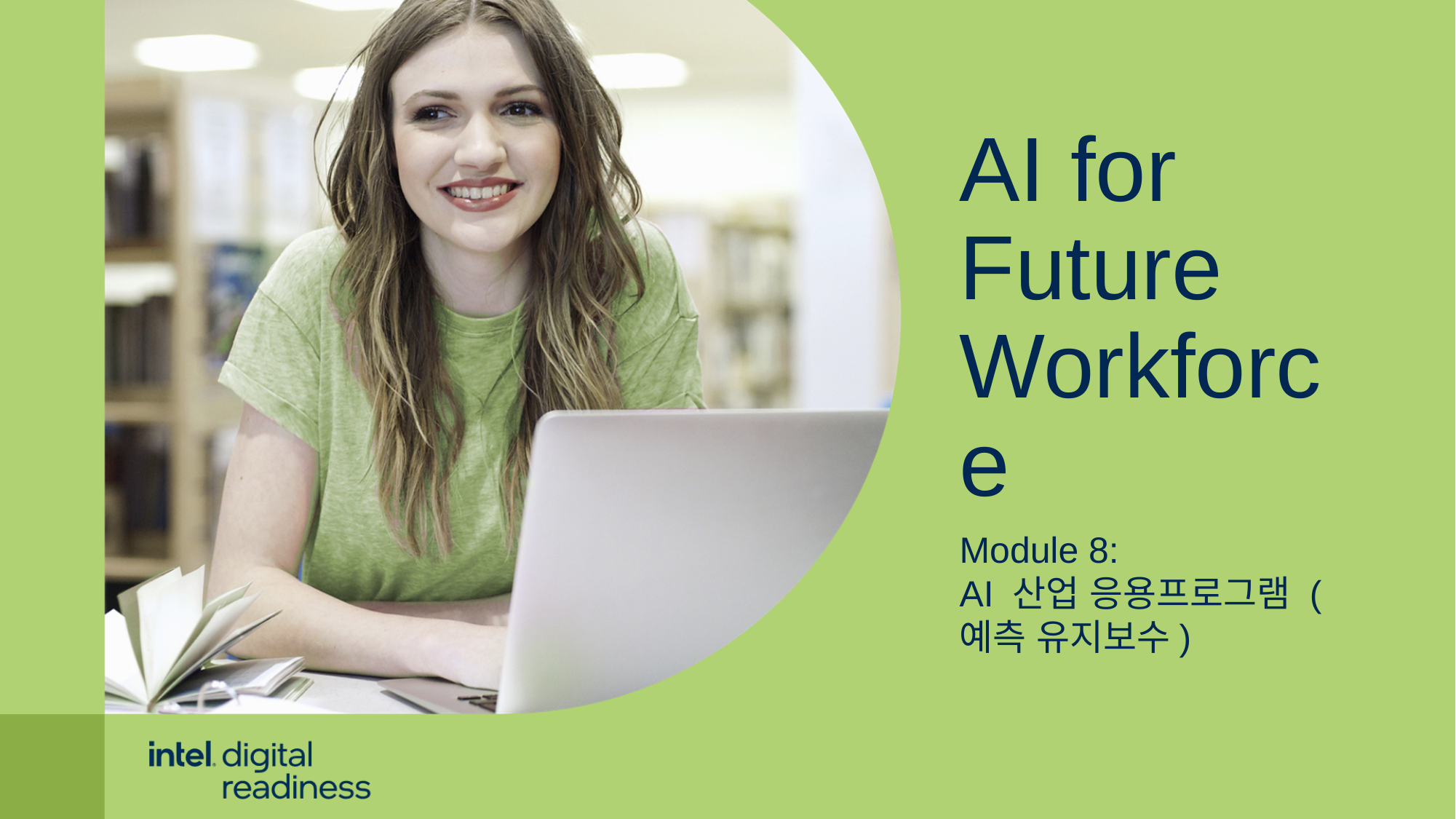

AI for
Future Workforce
Module 8:
AI 산업 응용프로그램 (예측 유지보수)